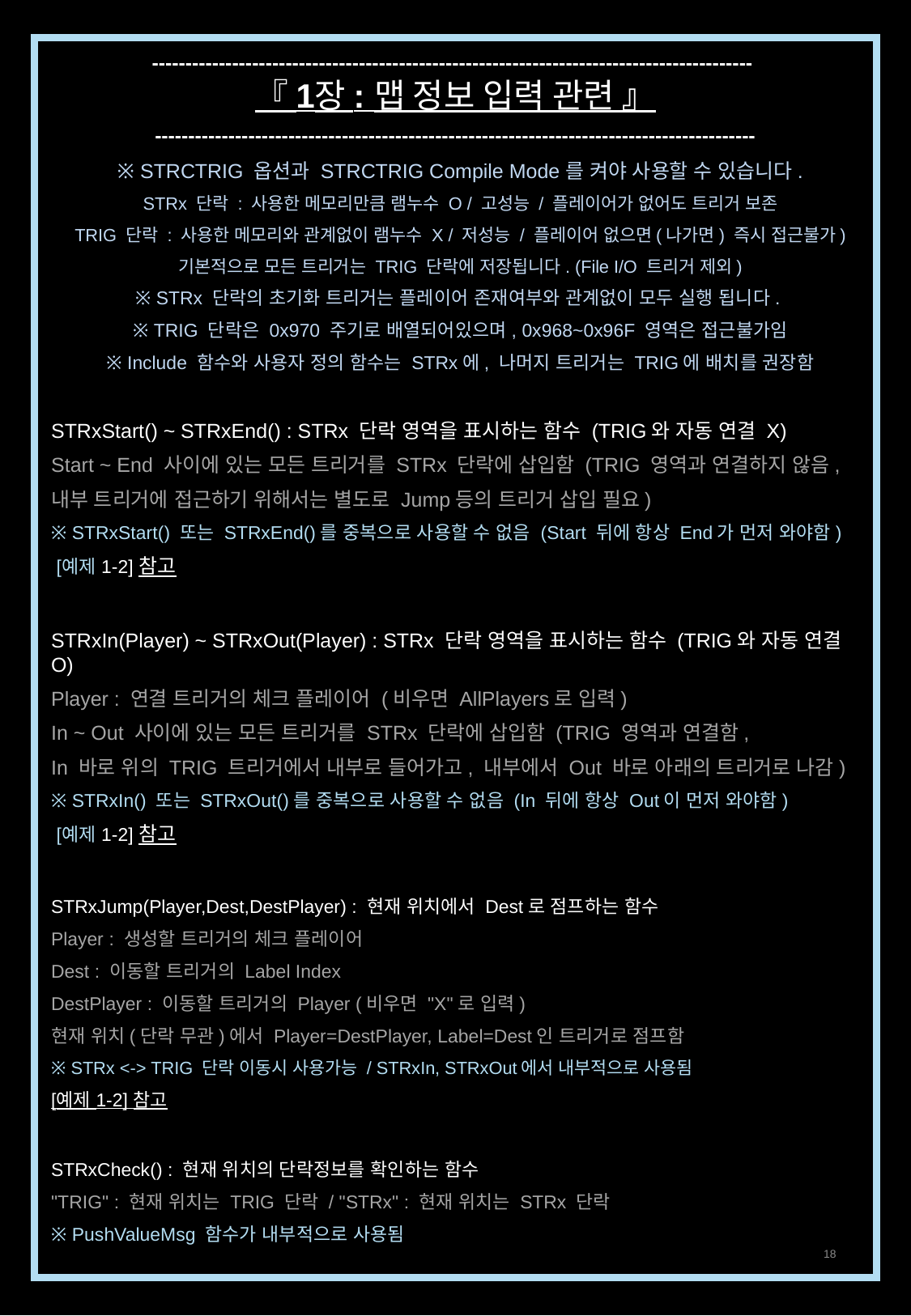

------------------------------------------------------------------------------------------
『 1장 : 맵 정보 입력 관련 』
------------------------------------------------------------------------------------------
※ STRCTRIG 옵션과 STRCTRIG Compile Mode를 켜야 사용할 수 있습니다.
STRx 단락 : 사용한 메모리만큼 램누수 O / 고성능 / 플레이어가 없어도 트리거 보존
TRIG 단락 : 사용한 메모리와 관계없이 램누수 X / 저성능 / 플레이어 없으면(나가면) 즉시 접근불가)
기본적으로 모든 트리거는 TRIG 단락에 저장됩니다. (File I/O 트리거 제외)
※ STRx 단락의 초기화 트리거는 플레이어 존재여부와 관계없이 모두 실행 됩니다.
※ TRIG 단락은 0x970 주기로 배열되어있으며, 0x968~0x96F 영역은 접근불가임
※ Include 함수와 사용자 정의 함수는 STRx에, 나머지 트리거는 TRIG에 배치를 권장함

STRxStart() ~ STRxEnd() : STRx 단락 영역을 표시하는 함수 (TRIG와 자동 연결 X)
Start ~ End 사이에 있는 모든 트리거를 STRx 단락에 삽입함 (TRIG 영역과 연결하지 않음,
내부 트리거에 접근하기 위해서는 별도로 Jump등의 트리거 삽입 필요)
※ STRxStart() 또는 STRxEnd()를 중복으로 사용할 수 없음 (Start 뒤에 항상 End가 먼저 와야함)
 [예제 1-2] 참고

STRxIn(Player) ~ STRxOut(Player) : STRx 단락 영역을 표시하는 함수 (TRIG와 자동 연결 O)
Player : 연결 트리거의 체크 플레이어 (비우면 AllPlayers로 입력)
In ~ Out 사이에 있는 모든 트리거를 STRx 단락에 삽입함 (TRIG 영역과 연결함,
In 바로 위의 TRIG 트리거에서 내부로 들어가고, 내부에서 Out 바로 아래의 트리거로 나감)
※ STRxIn() 또는 STRxOut()를 중복으로 사용할 수 없음 (In 뒤에 항상 Out이 먼저 와야함)
 [예제 1-2] 참고

STRxJump(Player,Dest,DestPlayer) : 현재 위치에서 Dest로 점프하는 함수
Player : 생성할 트리거의 체크 플레이어
Dest : 이동할 트리거의 Label Index
DestPlayer : 이동할 트리거의 Player (비우면 "X"로 입력)
현재 위치(단락 무관)에서 Player=DestPlayer, Label=Dest인 트리거로 점프함
※ STRx <-> TRIG 단락 이동시 사용가능 / STRxIn, STRxOut에서 내부적으로 사용됨
[예제 1-2] 참고

STRxCheck() : 현재 위치의 단락정보를 확인하는 함수
"TRIG" : 현재 위치는 TRIG 단락 / "STRx" : 현재 위치는 STRx 단락
※ PushValueMsg 함수가 내부적으로 사용됨
18